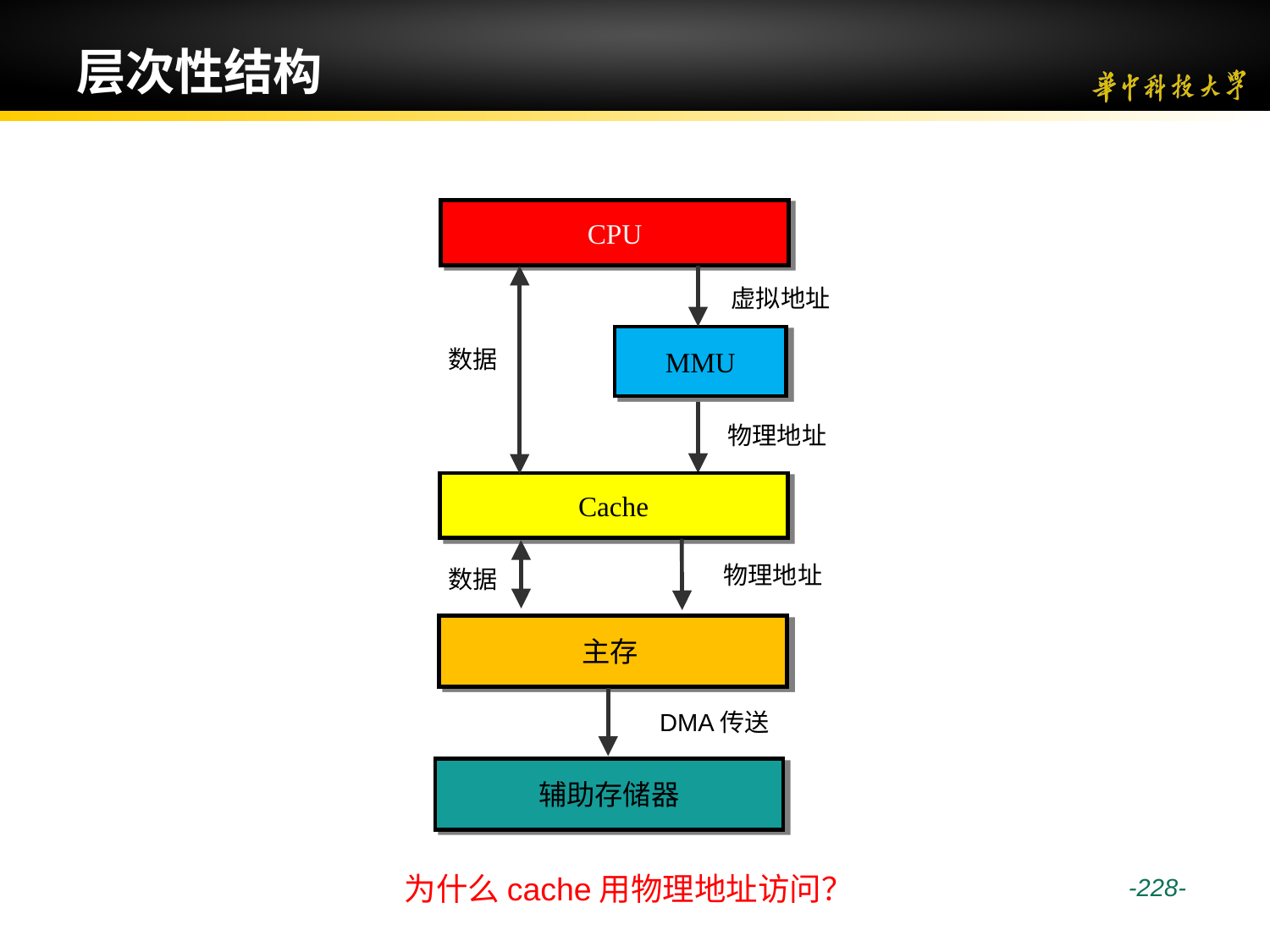

# 层次性结构
CPU
虚拟地址
MMU

数据
物理地址
Cache
物理地址
数据
主存
DMA传送
辅助存储器
为什么cache用物理地址访问？
 -228-